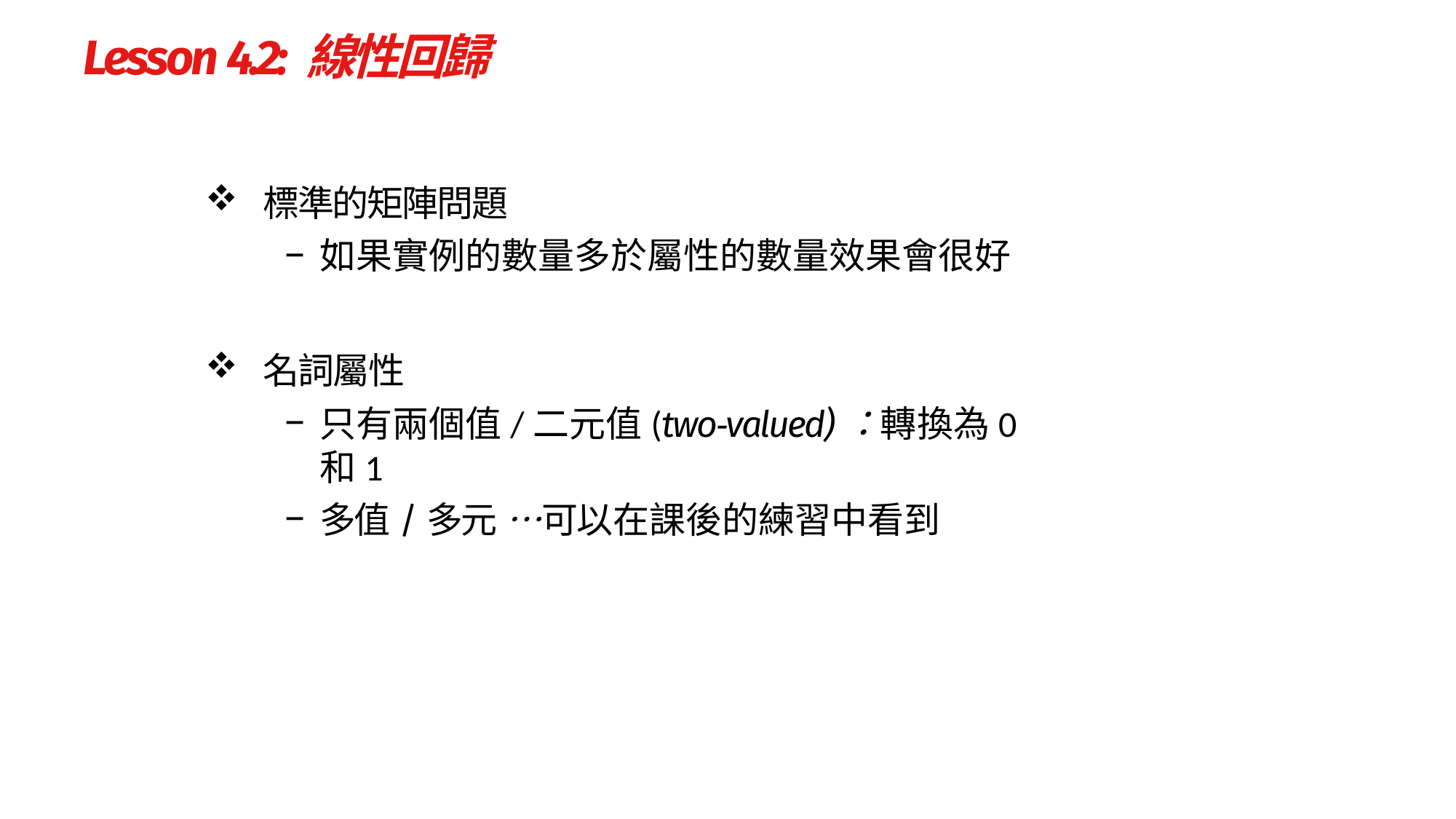

# Lesson 4.2: 線性回歸
標準的矩陣問題
如果實例的數量多於屬性的數量效果會很好

名詞屬性
只有兩個值/二元值(two‐valued)：轉換為0和1
多值/多元 …可以在課後的練習中看到